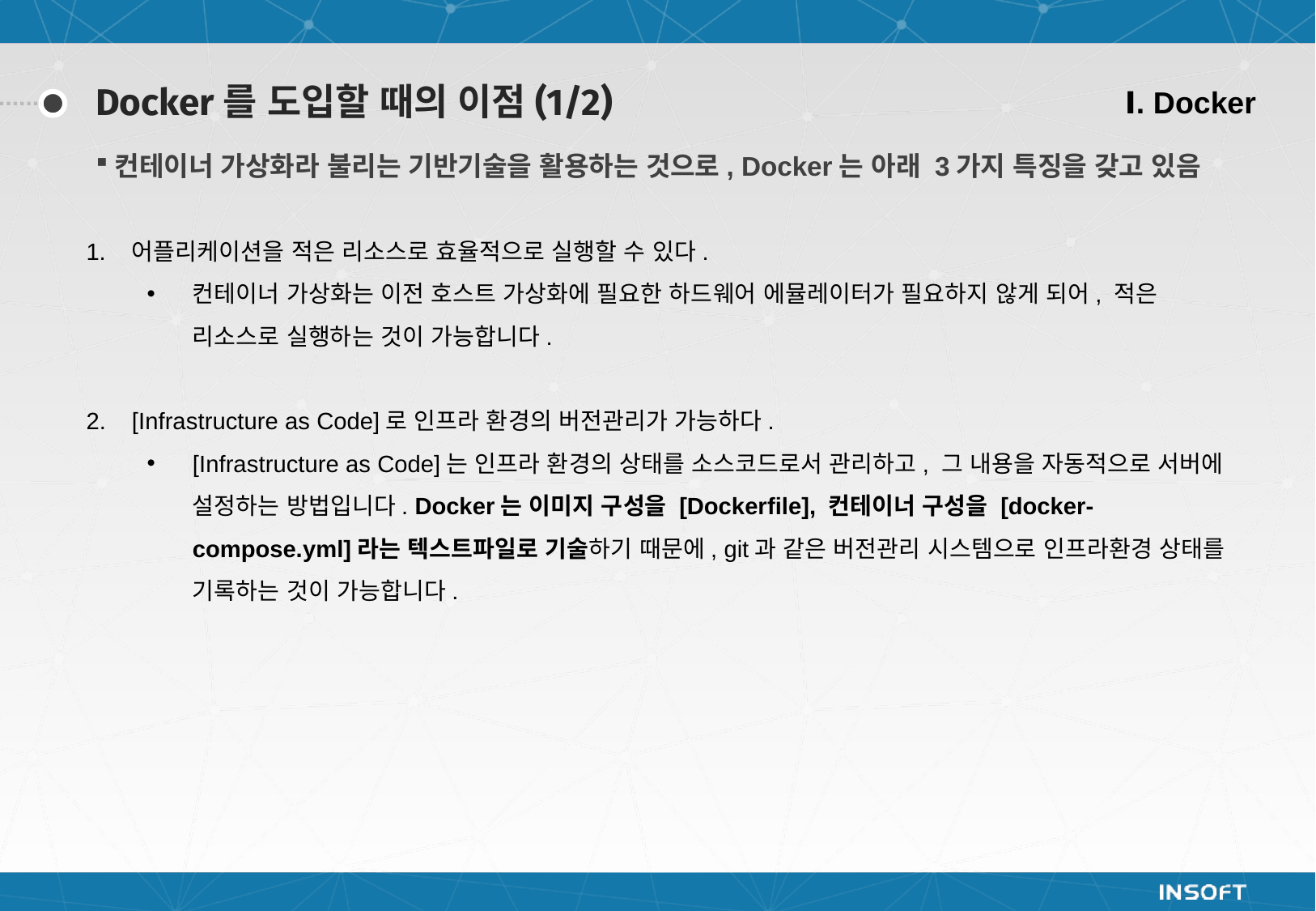

Ⅰ. Docker
Docker를 도입할 때의 이점(1/2)

컨테이너 가상화라 불리는 기반기술을 활용하는 것으로, Docker는 아래 3가지 특징을 갖고 있음
어플리케이션을 적은 리소스로 효율적으로 실행할 수 있다.
컨테이너 가상화는 이전 호스트 가상화에 필요한 하드웨어 에뮬레이터가 필요하지 않게 되어, 적은 리소스로 실행하는 것이 가능합니다.

[Infrastructure as Code]로 인프라 환경의 버전관리가 가능하다.
[Infrastructure as Code]는 인프라 환경의 상태를 소스코드로서 관리하고, 그 내용을 자동적으로 서버에 설정하는 방법입니다. Docker는 이미지 구성을 [Dockerfile], 컨테이너 구성을 [docker-compose.yml]라는 텍스트파일로 기술하기 때문에, git과 같은 버전관리 시스템으로 인프라환경 상태를 기록하는 것이 가능합니다.